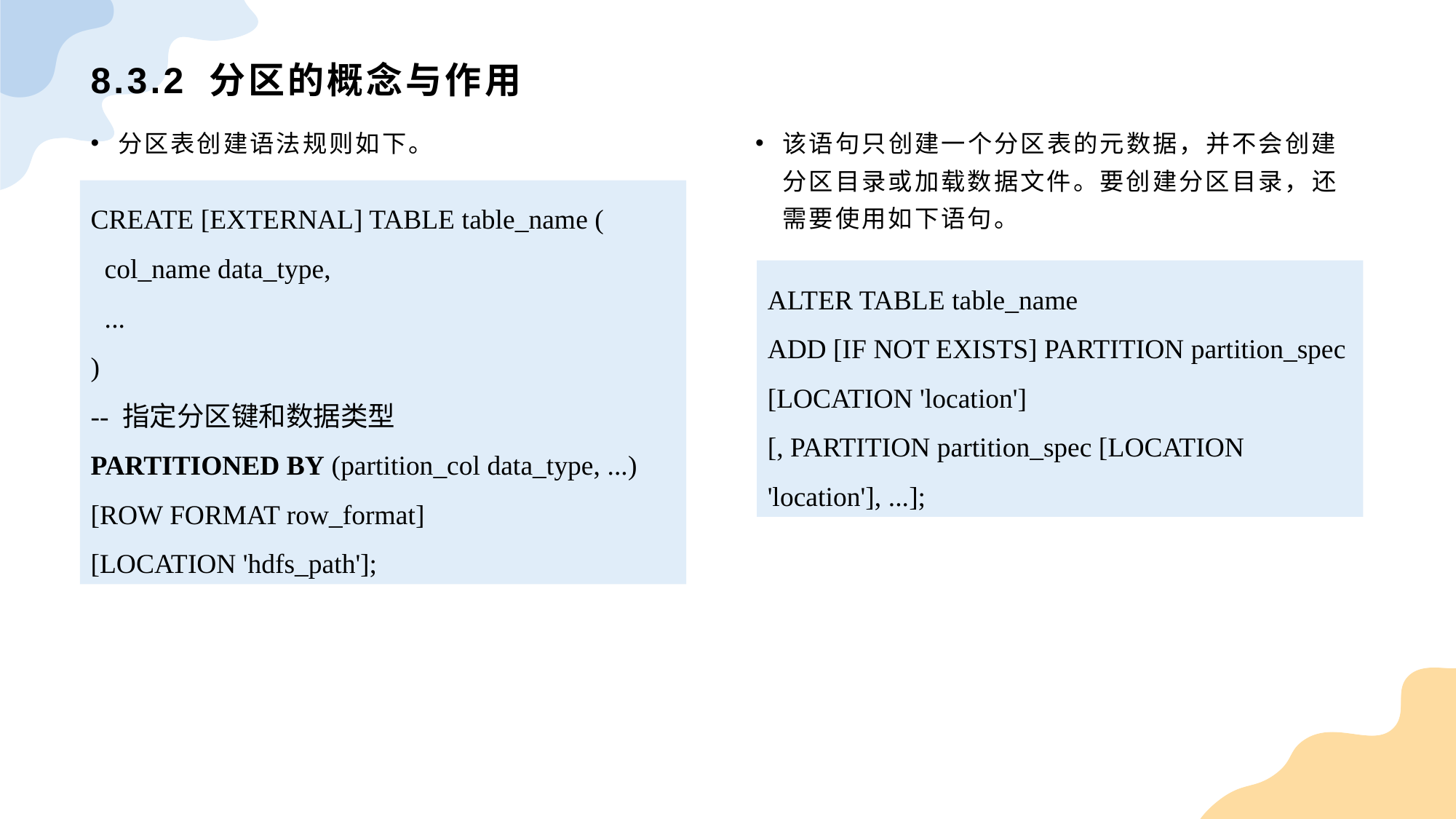

# 8.3.2 分区的概念与作用
分区表创建语法规则如下。
该语句只创建一个分区表的元数据，并不会创建分区目录或加载数据文件。要创建分区目录，还需要使用如下语句。
CREATE [EXTERNAL] TABLE table_name (
  col_name data_type,
  ...
)
-- 指定分区键和数据类型
PARTITIONED BY (partition_col data_type, ...)
[ROW FORMAT row_format]
[LOCATION 'hdfs_path'];
ALTER TABLE table_name
ADD [IF NOT EXISTS] PARTITION partition_spec [LOCATION 'location']
[, PARTITION partition_spec [LOCATION 'location'], ...];